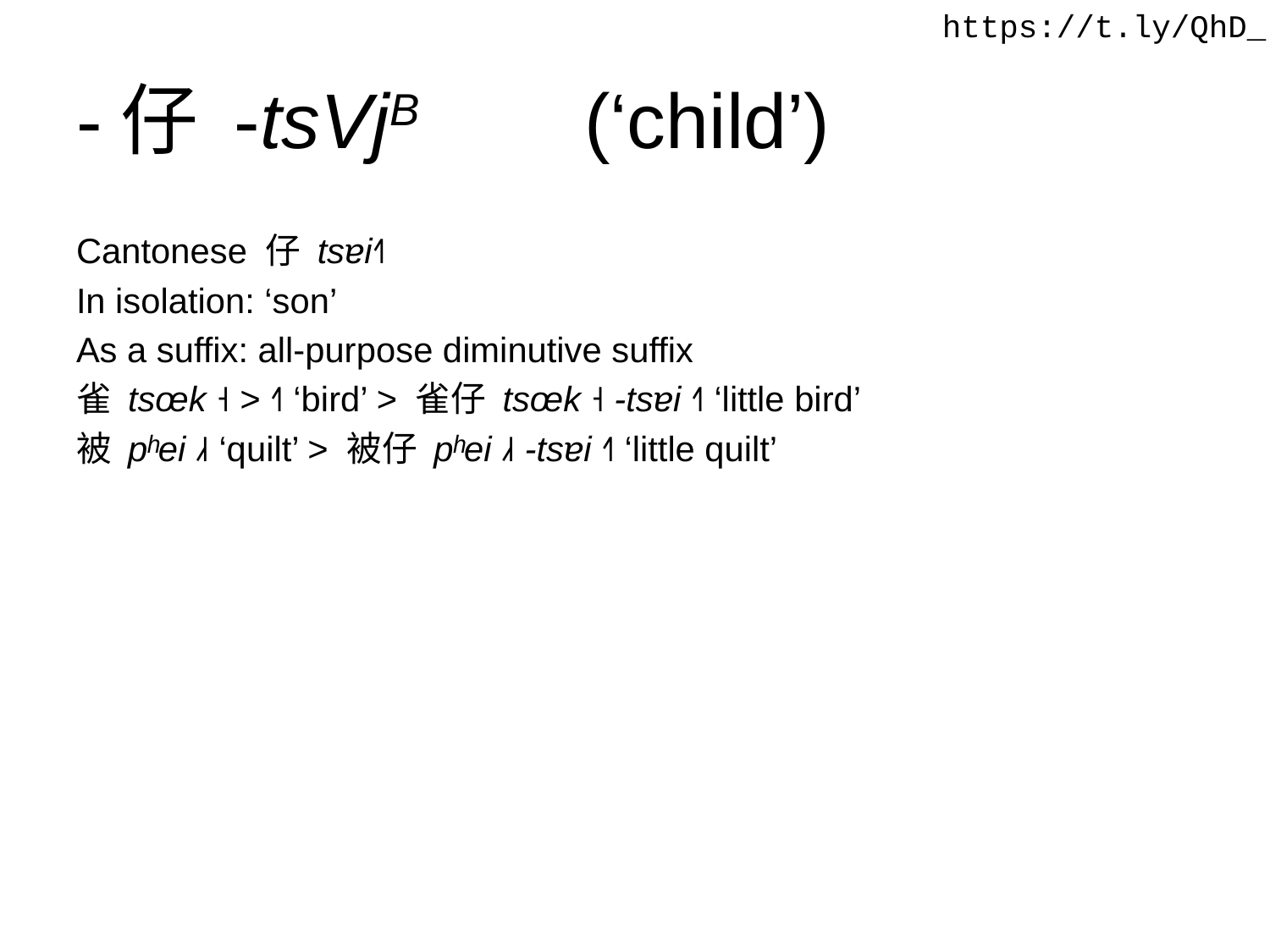

https://t.ly/QhD_
# -仔 -tsVjB  	(‘child’)
Cantonese 仔 tsɐi˧˥
In isolation: ‘son’
As a suffix: all-purpose diminutive suffix
雀 tsœk ˧ > ˧˥ ‘bird’ > 雀仔 tsœk ˧ -tsɐi ˧˥ ‘little bird’
被 pʰei ˩˧ ‘quilt’ > 被仔 pʰei ˩˧ -tsɐi ˧˥ ‘little quilt’